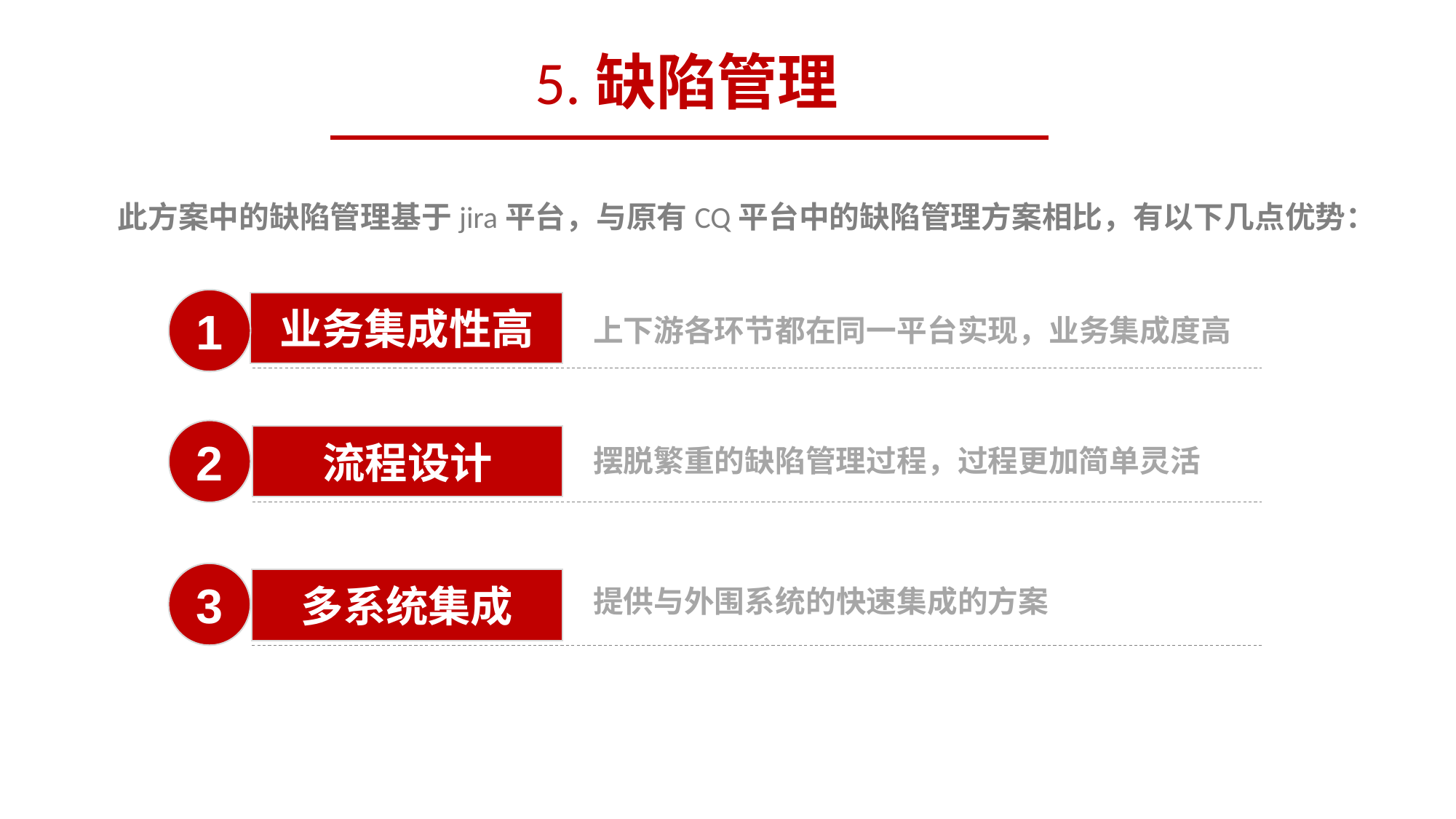

5.缺陷管理

此方案中的缺陷管理基于jira平台，与原有CQ平台中的缺陷管理方案相比，有以下几点优势：
1
业务集成性高
上下游各环节都在同一平台实现，业务集成度高

2
摆脱繁重的缺陷管理过程，过程更加简单灵活
流程设计
3
提供与外围系统的快速集成的方案
多系统集成